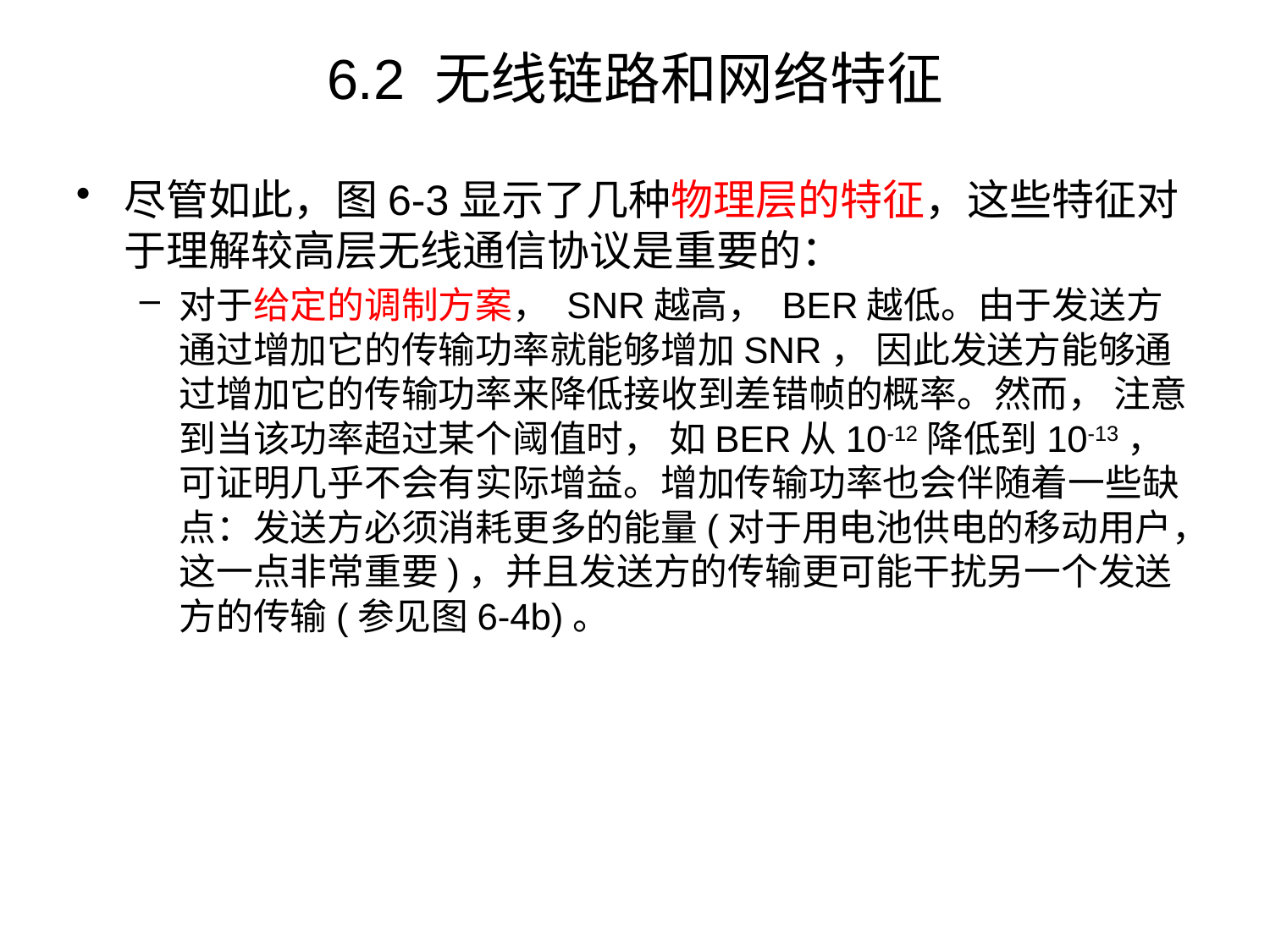

# 6.2 无线链路和网络特征
尽管如此，图6-3显示了几种物理层的特征，这些特征对于理解较高层无线通信协议是重要的：
对于给定的调制方案， SNR越高， BER越低。由于发送方通过增加它的传输功率就能够增加SNR， 因此发送方能够通过增加它的传输功率来降低接收到差错帧的概率。然而， 注意到当该功率超过某个阈值时， 如BER从10-12降低到10-13， 可证明几乎不会有实际增益。增加传输功率也会伴随着一些缺点：发送方必须消耗更多的能量(对于用电池供电的移动用户，这一点非常重要)，并且发送方的传输更可能干扰另一个发送方的传输(参见图6-4b)。